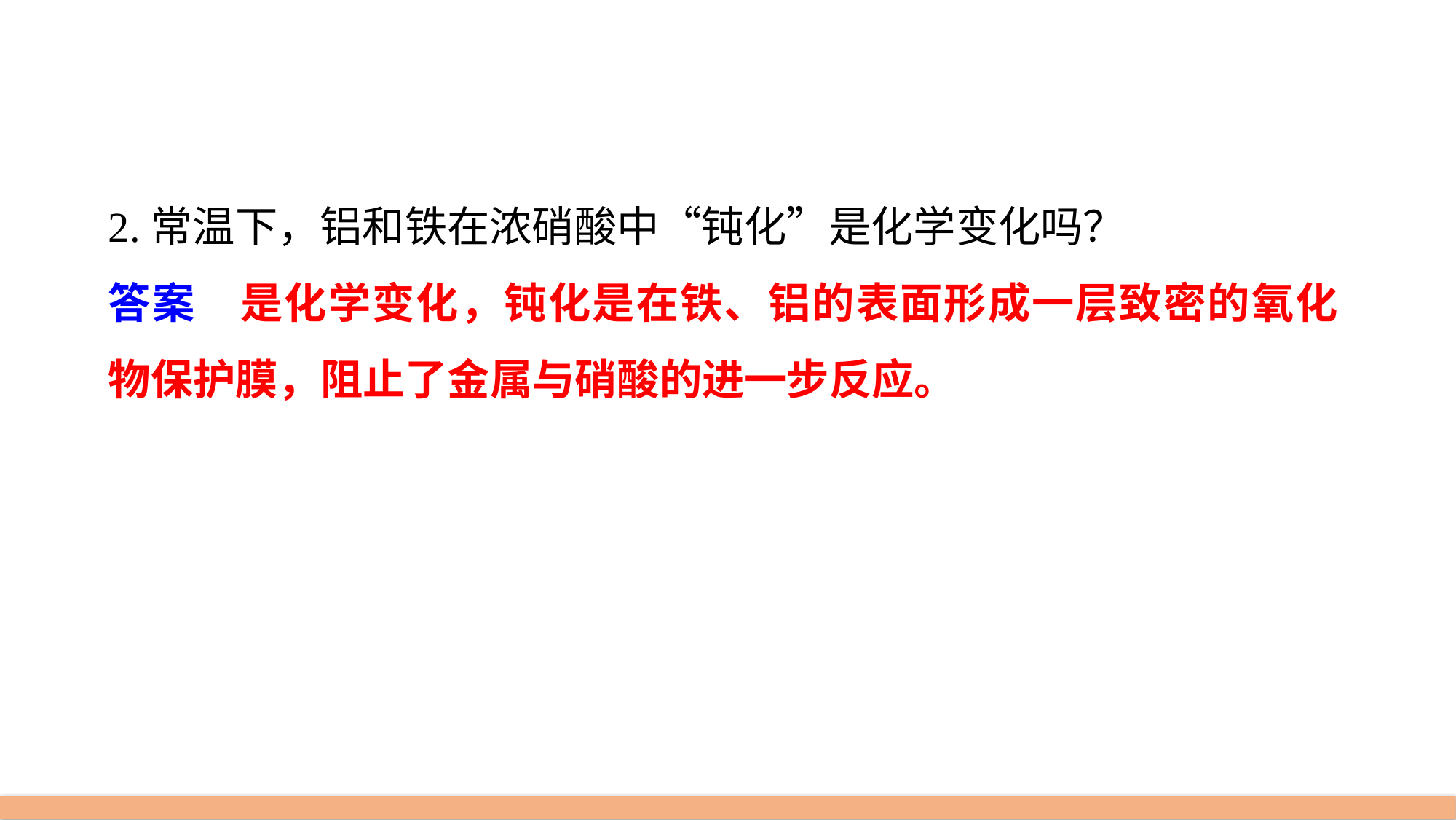

2.常温下，铝和铁在浓硝酸中“钝化”是化学变化吗？
答案　是化学变化，钝化是在铁、铝的表面形成一层致密的氧化物保护膜，阻止了金属与硝酸的进一步反应。